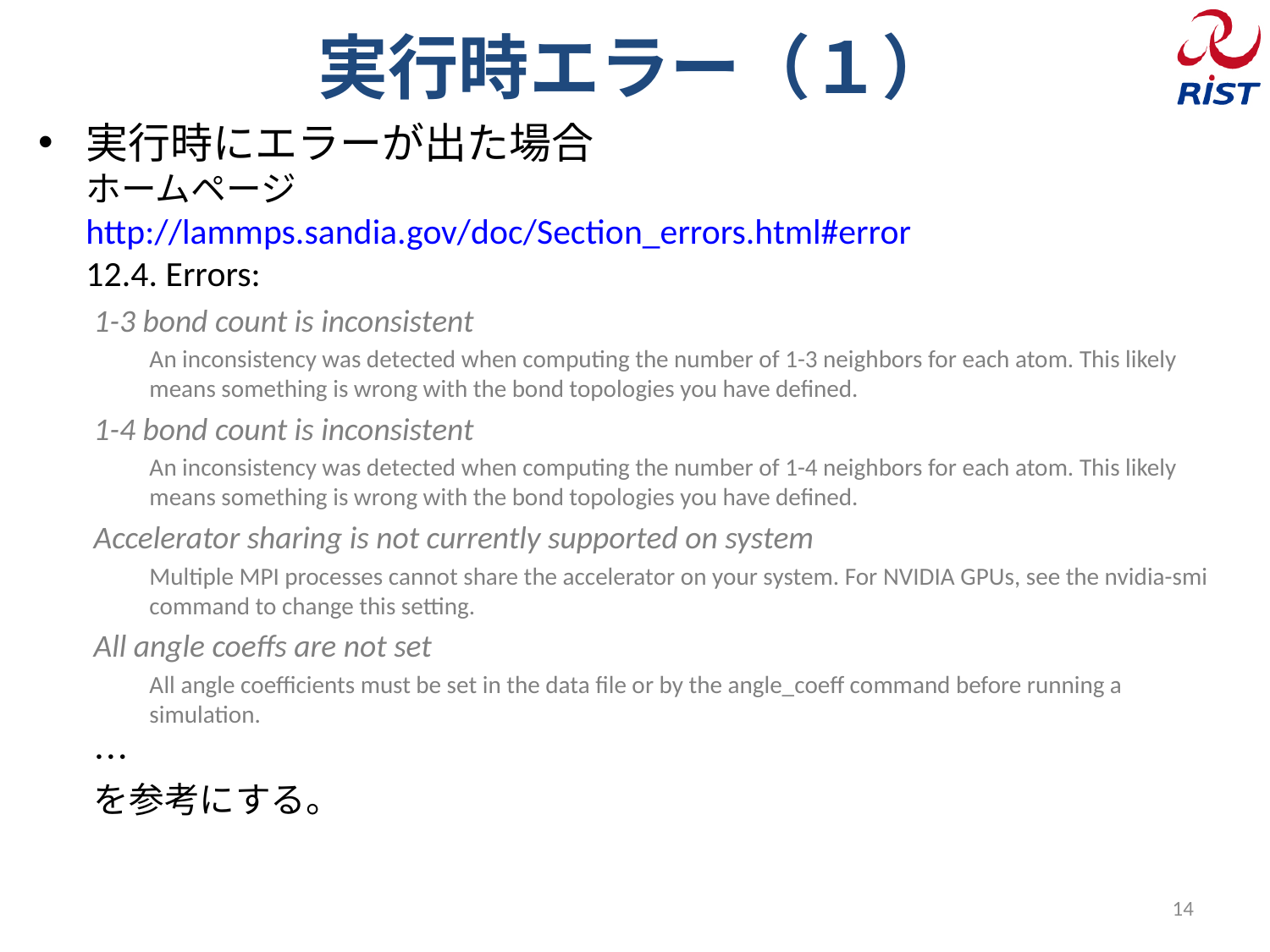

# 実行時エラー（１）
実行時にエラーが出た場合
ホームページ
http://lammps.sandia.gov/doc/Section_errors.html#error
12.4. Errors:
1-3 bond count is inconsistent
An inconsistency was detected when computing the number of 1-3 neighbors for each atom. This likely means something is wrong with the bond topologies you have defined.
1-4 bond count is inconsistent
An inconsistency was detected when computing the number of 1-4 neighbors for each atom. This likely means something is wrong with the bond topologies you have defined.
Accelerator sharing is not currently supported on system
Multiple MPI processes cannot share the accelerator on your system. For NVIDIA GPUs, see the nvidia-smi command to change this setting.
All angle coeffs are not set
All angle coefficients must be set in the data file or by the angle_coeff command before running a simulation.
…
を参考にする。
14